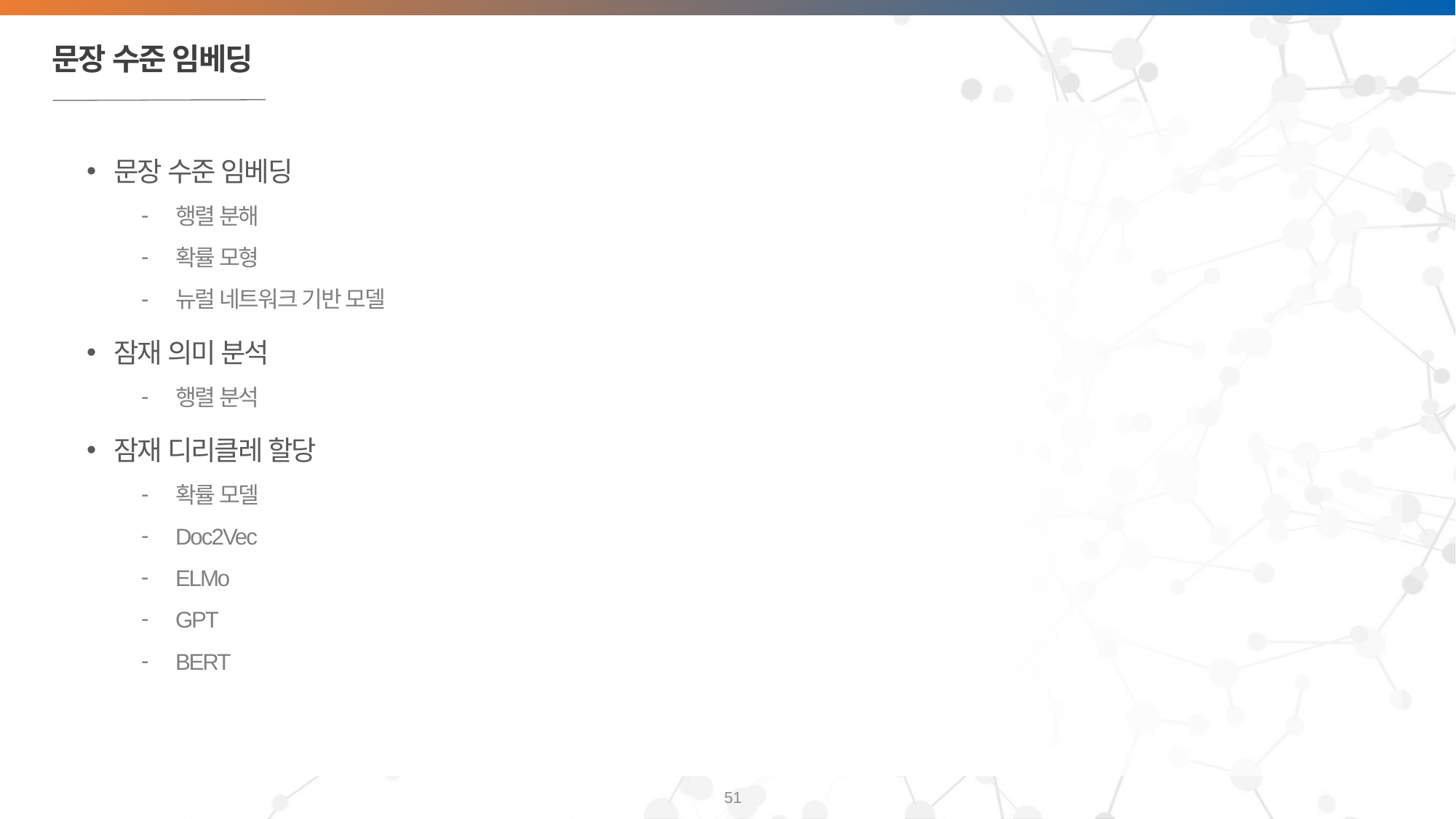

# 문장 수준 임베딩

문장 수준 임베딩
행렬 분해
확률 모형
뉴럴 네트워크 기반 모델
잠재 의미 분석
행렬 분석
잠재 디리클레 할당
확률 모델
Doc2Vec
ELMo
GPT
BERT
51